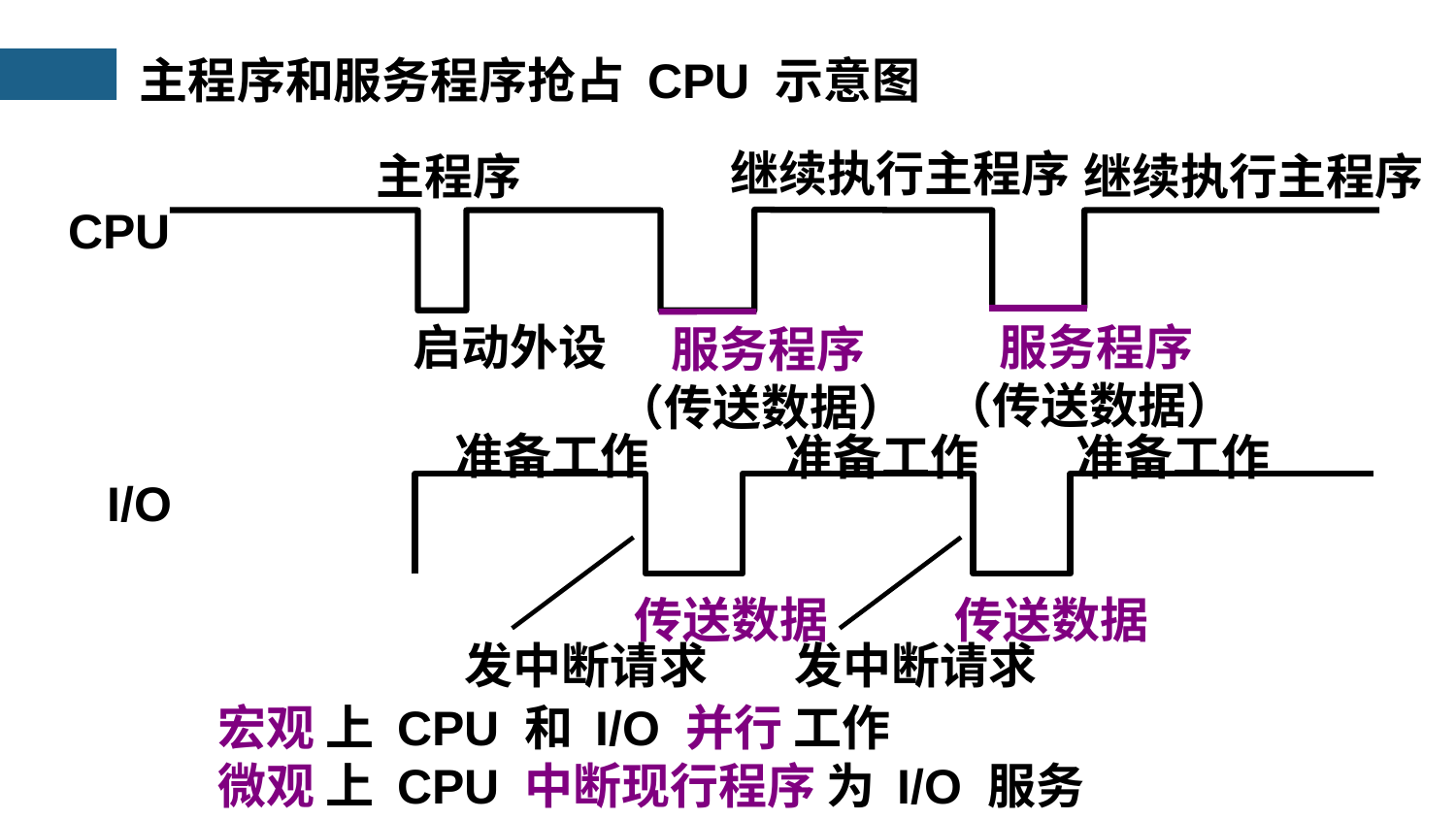

主程序和服务程序抢占 CPU 示意图
继续执行主程序
主程序
继续执行主程序

启动外设
    服务程序
（传送数据）
    服务程序
（传送数据）
CPU

准备工作
准备工作
准备工作

传送数据
传送数据
发中断请求
发中断请求
I/O
宏观 上 CPU 和 I/O 并行 工作
微观 上 CPU 中断现行程序 为 I/O 服务